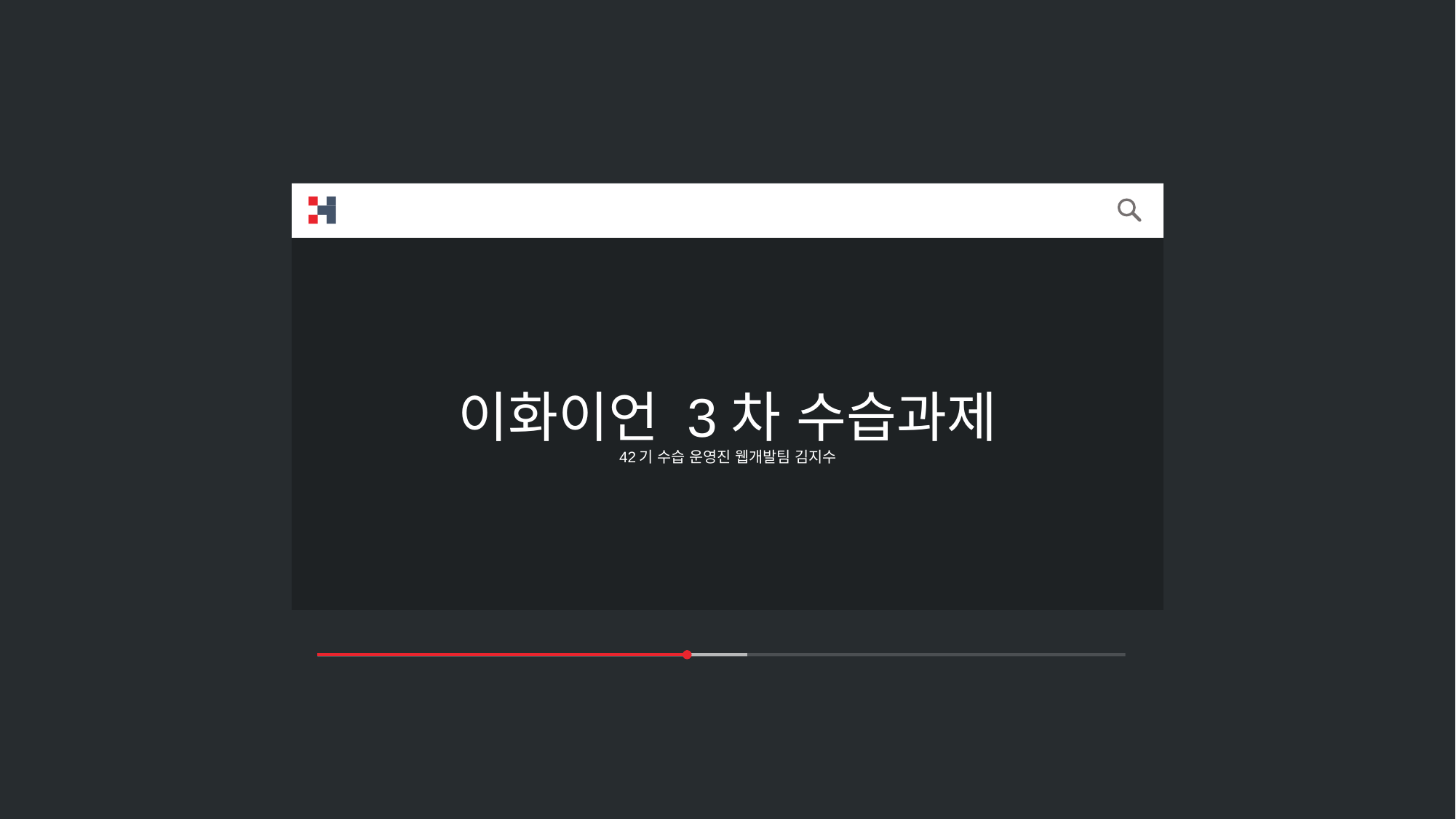

이화이언 3차 수습과제
42기 수습 운영진 웹개발팀 김지수